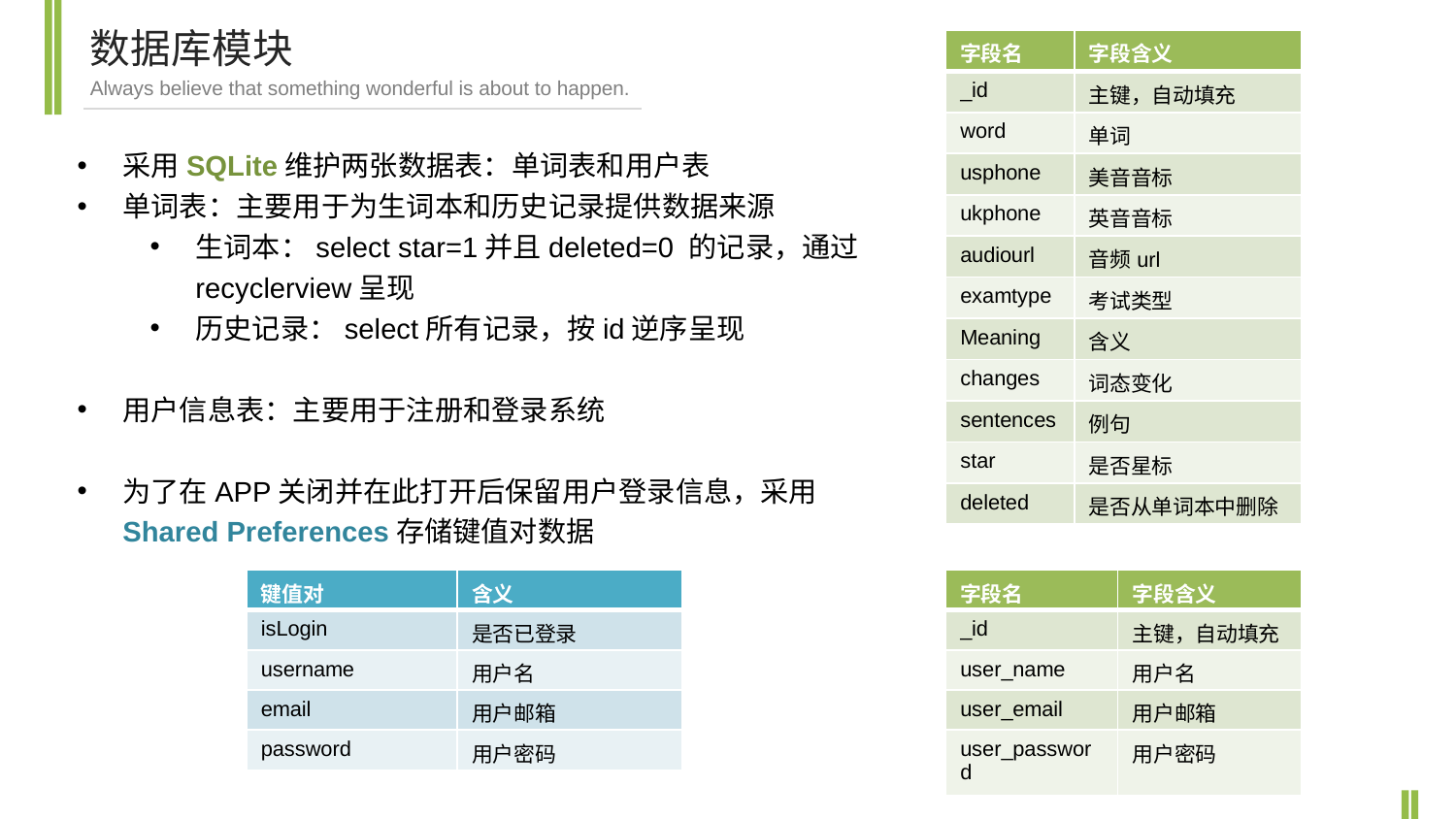

数据库模块
| 字段名 | 字段含义 |
| --- | --- |
| \_id | 主键，自动填充 |
| word | 单词 |
| usphone | 美音音标 |
| ukphone | 英音音标 |
| audiourl | 音频url |
| examtype | 考试类型 |
| Meaning | 含义 |
| changes | 词态变化 |
| sentences | 例句 |
| star | 是否星标 |
| deleted | 是否从单词本中删除 |
Always believe that something wonderful is about to happen.
采用SQLite维护两张数据表：单词表和用户表
单词表：主要用于为生词本和历史记录提供数据来源
生词本：select star=1并且deleted=0 的记录，通过recyclerview呈现
历史记录：select所有记录，按id逆序呈现

用户信息表：主要用于注册和登录系统

为了在APP关闭并在此打开后保留用户登录信息，采用Shared Preferences存储键值对数据

| 键值对 | 含义 |
| --- | --- |
| isLogin | 是否已登录 |
| username | 用户名 |
| email | 用户邮箱 |
| password | 用户密码 |
| 字段名 | 字段含义 |
| --- | --- |
| \_id | 主键，自动填充 |
| user\_name | 用户名 |
| user\_email | 用户邮箱 |
| user\_password | 用户密码 |